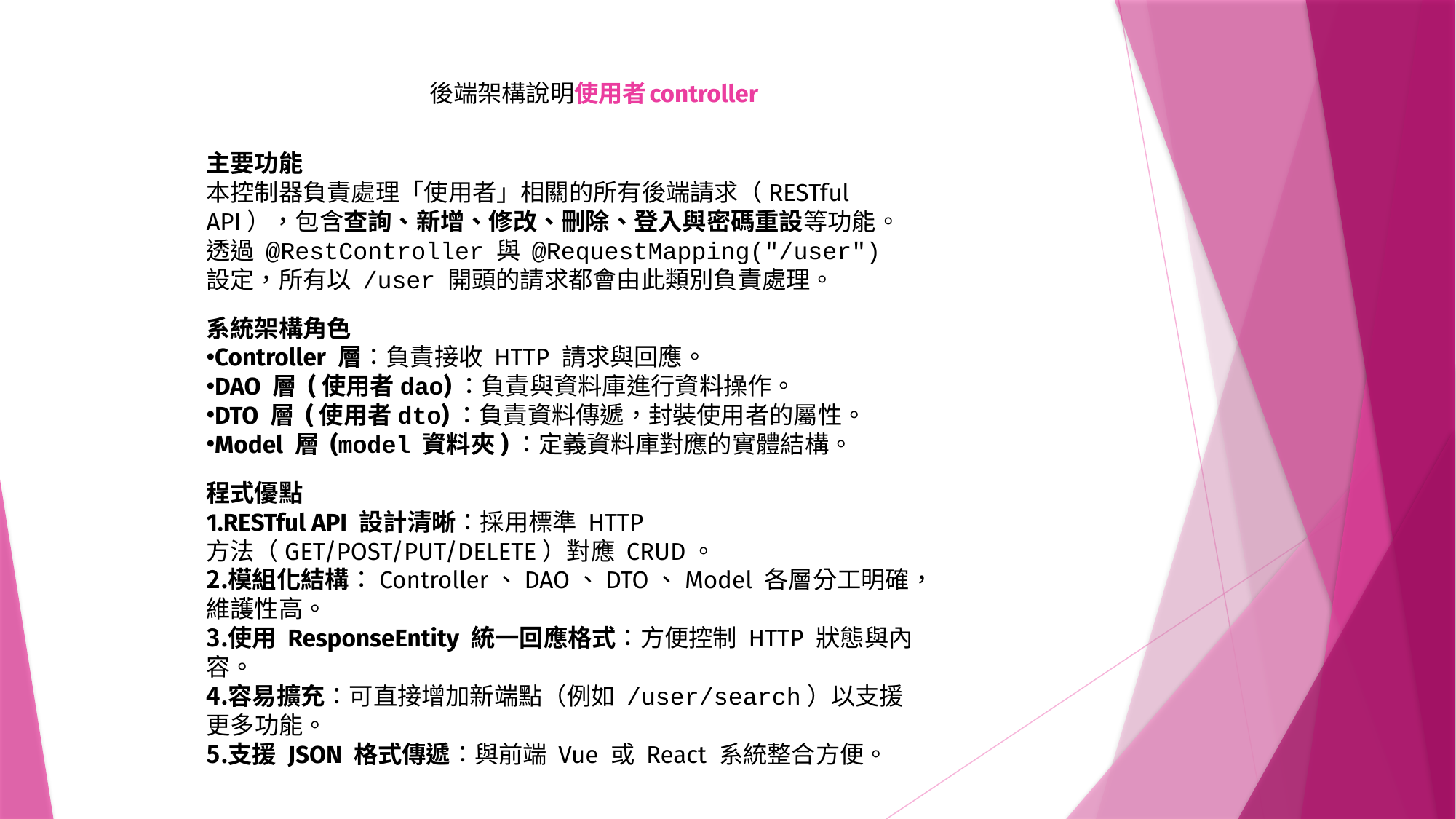

# 後端架構說明使用者controller
主要功能
本控制器負責處理「使用者」相關的所有後端請求（RESTful API），包含查詢、新增、修改、刪除、登入與密碼重設等功能。
透過 @RestController 與 @RequestMapping("/user") 設定，所有以 /user 開頭的請求都會由此類別負責處理。
系統架構角色
Controller 層：負責接收 HTTP 請求與回應。
DAO 層 (使用者dao)：負責與資料庫進行資料操作。
DTO 層 (使用者dto)：負責資料傳遞，封裝使用者的屬性。
Model 層 (model 資料夾)：定義資料庫對應的實體結構。
程式優點
RESTful API 設計清晰：採用標準 HTTP 方法（GET/POST/PUT/DELETE）對應 CRUD。
模組化結構：Controller、DAO、DTO、Model 各層分工明確，維護性高。
使用 ResponseEntity 統一回應格式：方便控制 HTTP 狀態與內容。
容易擴充：可直接增加新端點（例如 /user/search）以支援更多功能。
支援 JSON 格式傳遞：與前端 Vue 或 React 系統整合方便。